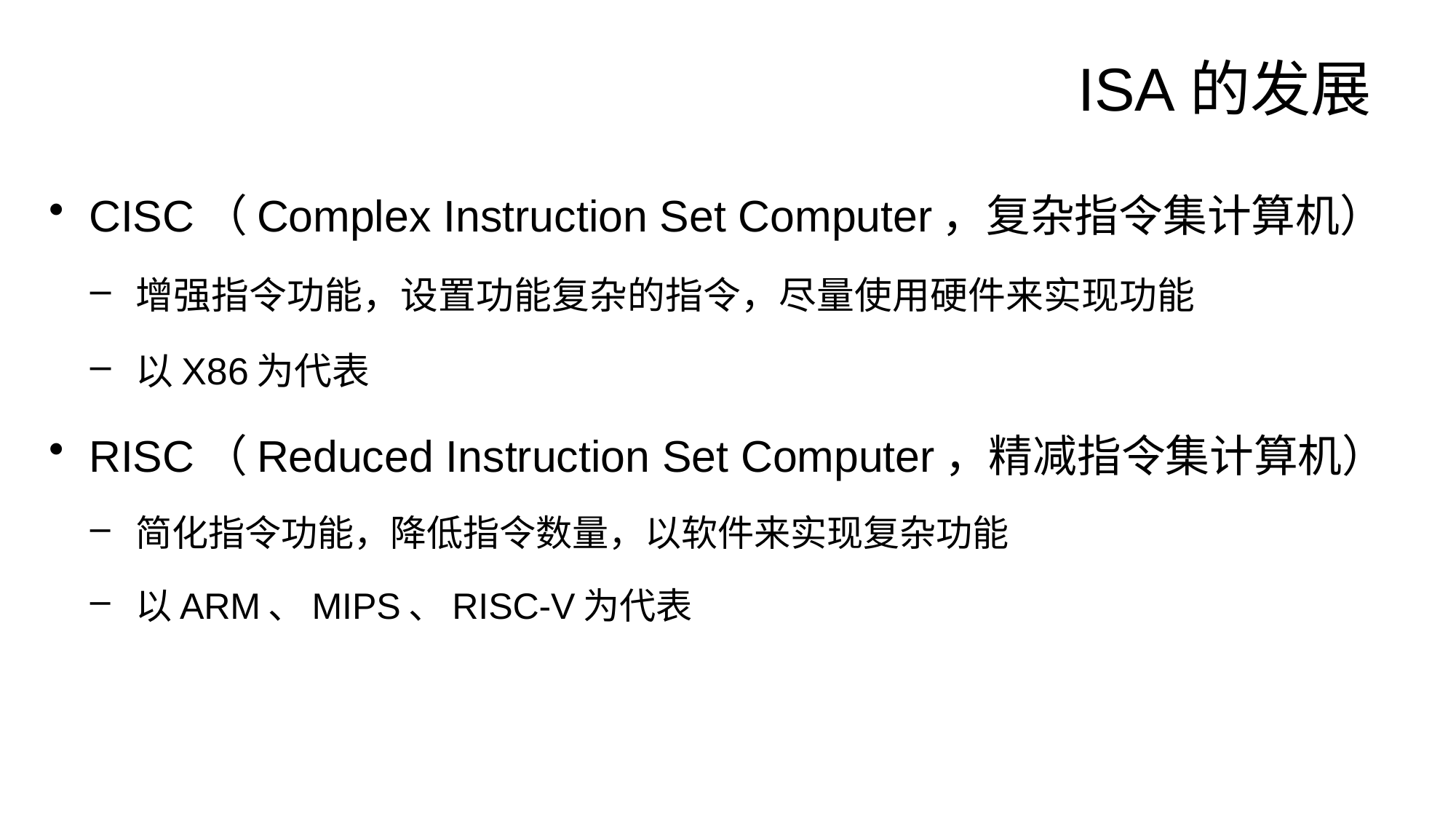

# ISA的发展
CISC（Complex Instruction Set Computer，复杂指令集计算机）
增强指令功能，设置功能复杂的指令，尽量使用硬件来实现功能
以X86为代表
RISC（Reduced Instruction Set Computer，精减指令集计算机）
简化指令功能，降低指令数量，以软件来实现复杂功能
以ARM、MIPS、RISC-V为代表